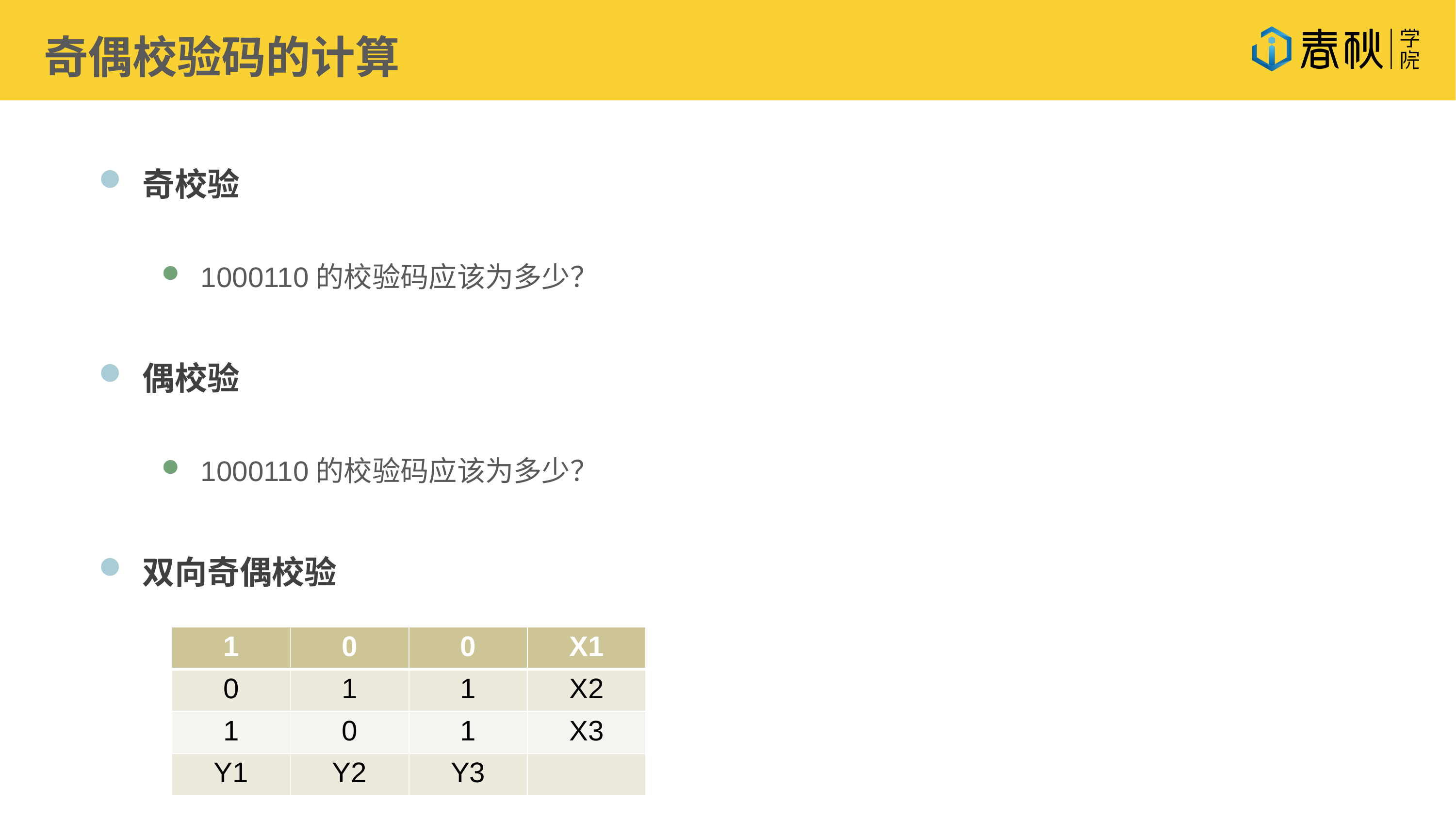

奇偶校验码的计算
奇校验
1000110的校验码应该为多少？
偶校验
1000110的校验码应该为多少？
双向奇偶校验
| 1 | 0 | 0 | X1 |
| --- | --- | --- | --- |
| 0 | 1 | 1 | X2 |
| 1 | 0 | 1 | X3 |
| Y1 | Y2 | Y3 |  |